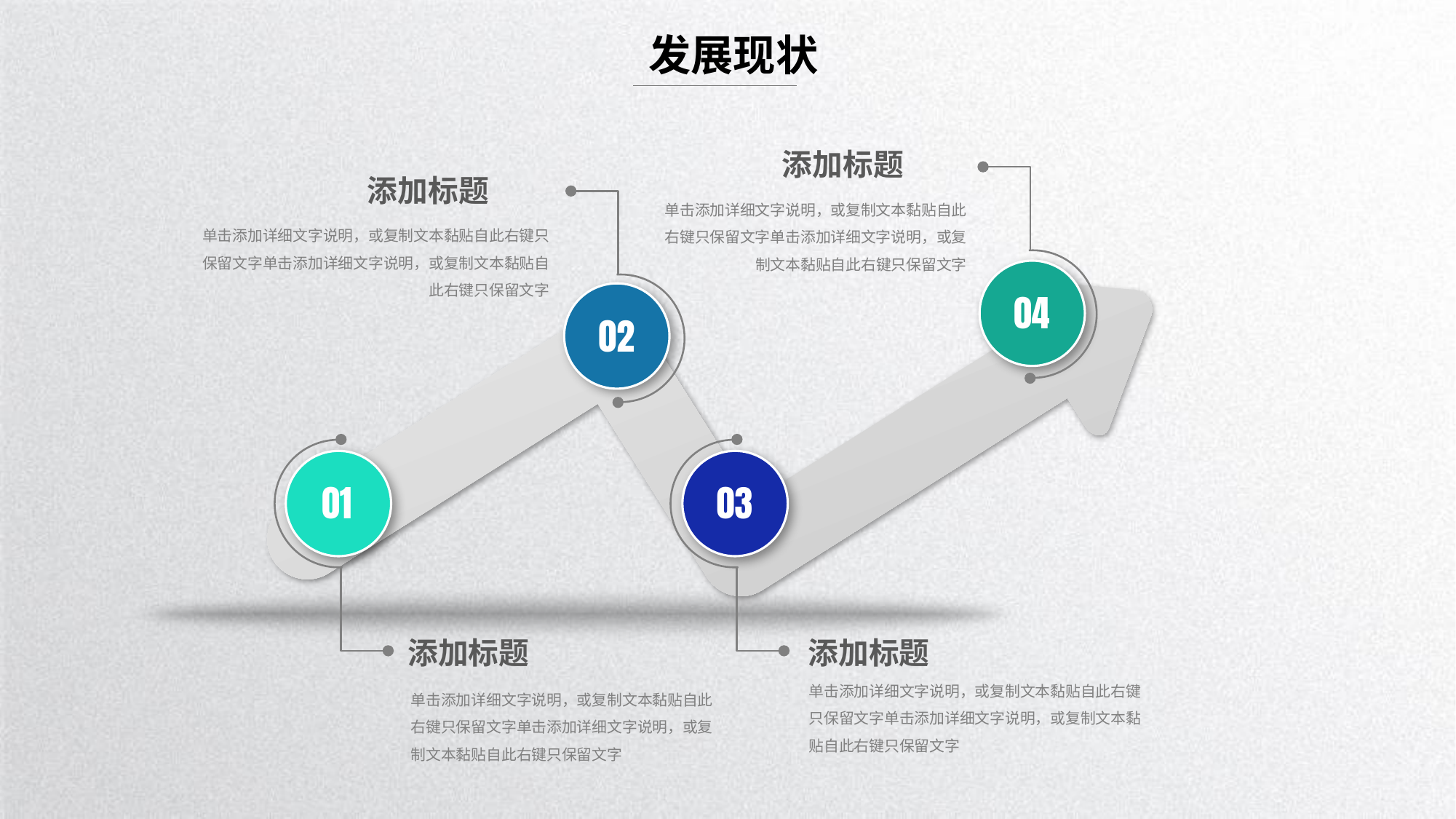

发展现状
添加标题
单击添加详细文字说明，或复制文本黏贴自此右键只保留文字单击添加详细文字说明，或复制文本黏贴自此右键只保留文字

添加标题
单击添加详细文字说明，或复制文本黏贴自此右键只保留文字单击添加详细文字说明，或复制文本黏贴自此右键只保留文字

04

02

01

03
添加标题
单击添加详细文字说明，或复制文本黏贴自此右键只保留文字单击添加详细文字说明，或复制文本黏贴自此右键只保留文字
添加标题
单击添加详细文字说明，或复制文本黏贴自此右键只保留文字单击添加详细文字说明，或复制文本黏贴自此右键只保留文字